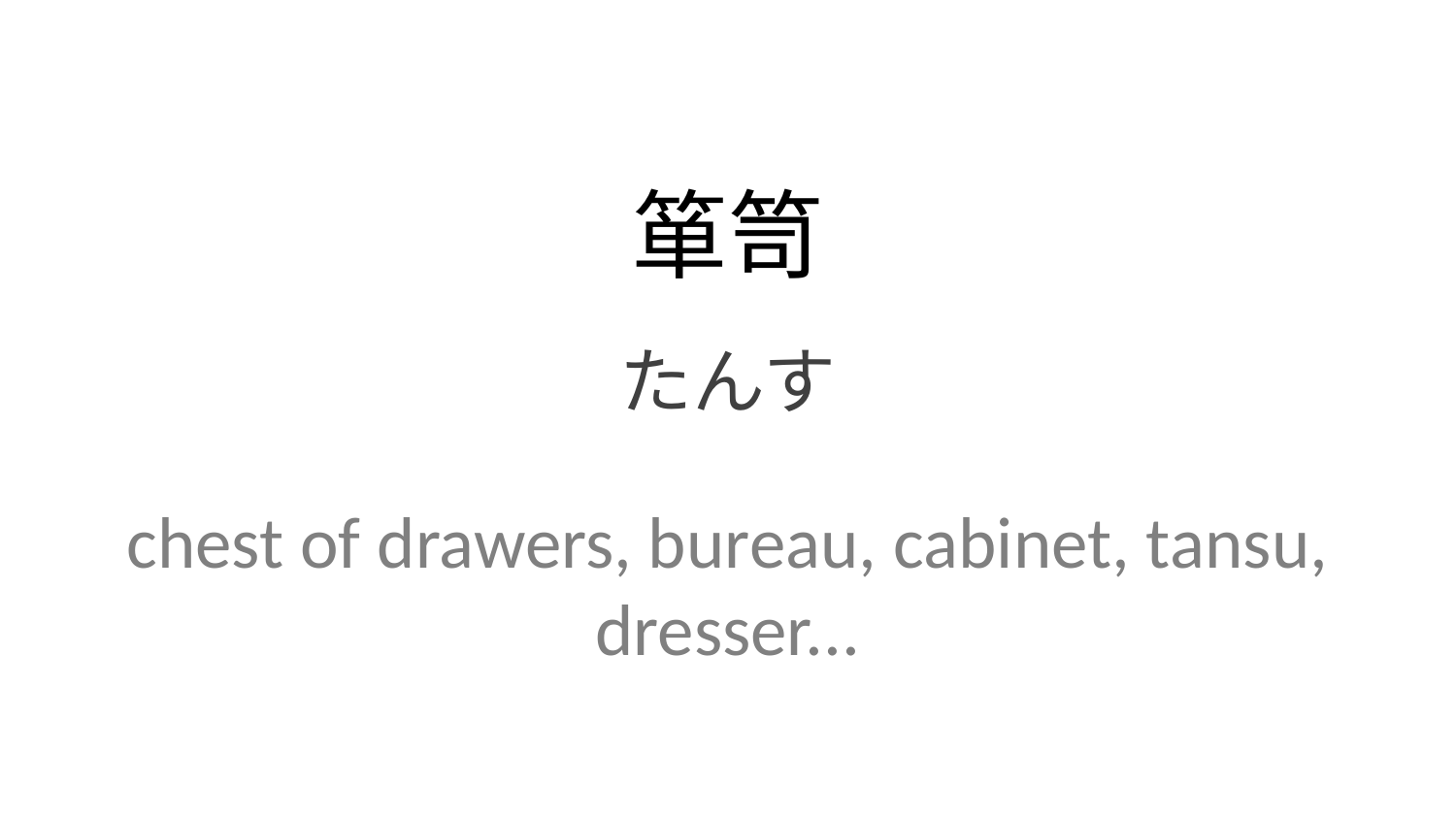

箪笥

たんす
chest of drawers, bureau, cabinet, tansu, dresser...